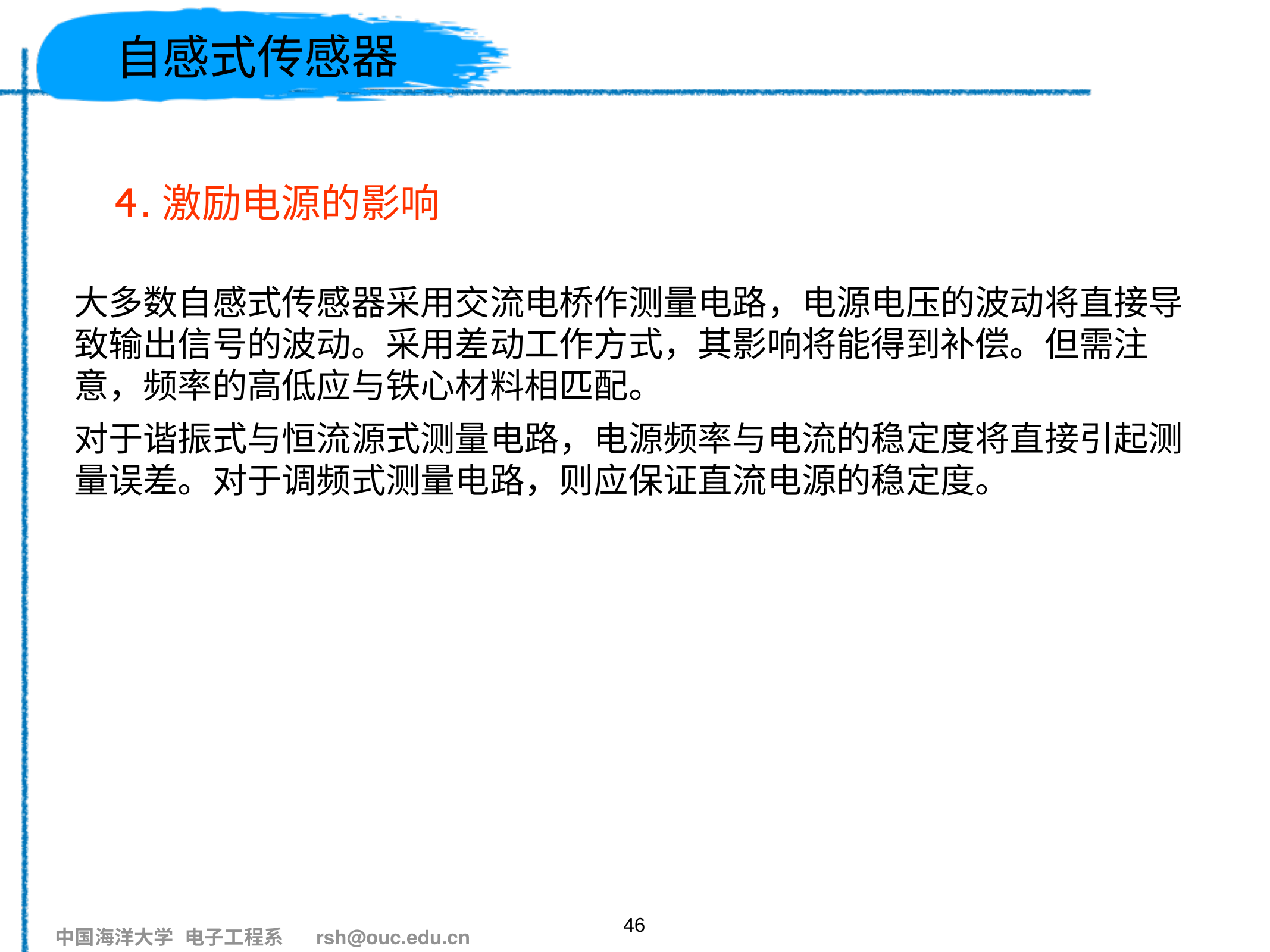

# 自感式传感器
4.激励电源的影响
大多数自感式传感器采用交流电桥作测量电路，电源电压的波动将直接导致输出信号的波动。采用差动工作方式，其影响将能得到补偿。但需注意，频率的高低应与铁心材料相匹配。
对于谐振式与恒流源式测量电路，电源频率与电流的稳定度将直接引起测量误差。对于调频式测量电路，则应保证直流电源的稳定度。
46